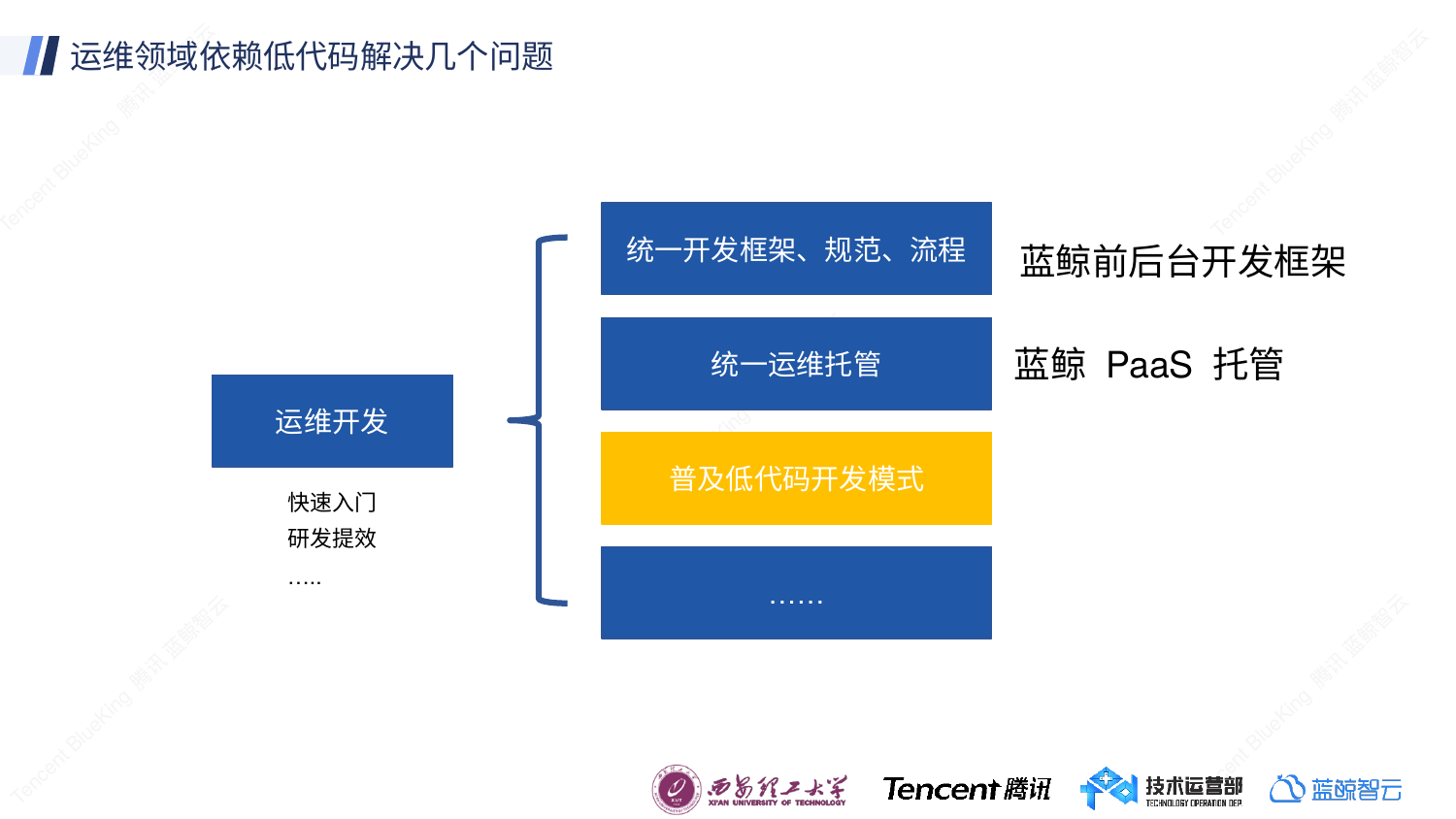

# 运维领域依赖低代码解决几个问题
统一开发框架、规范、流程

统一运维托管
……
普及低代码开发模式
蓝鲸前后台开发框架
蓝鲸 PaaS 托管
运维开发
快速入门
研发提效
…..